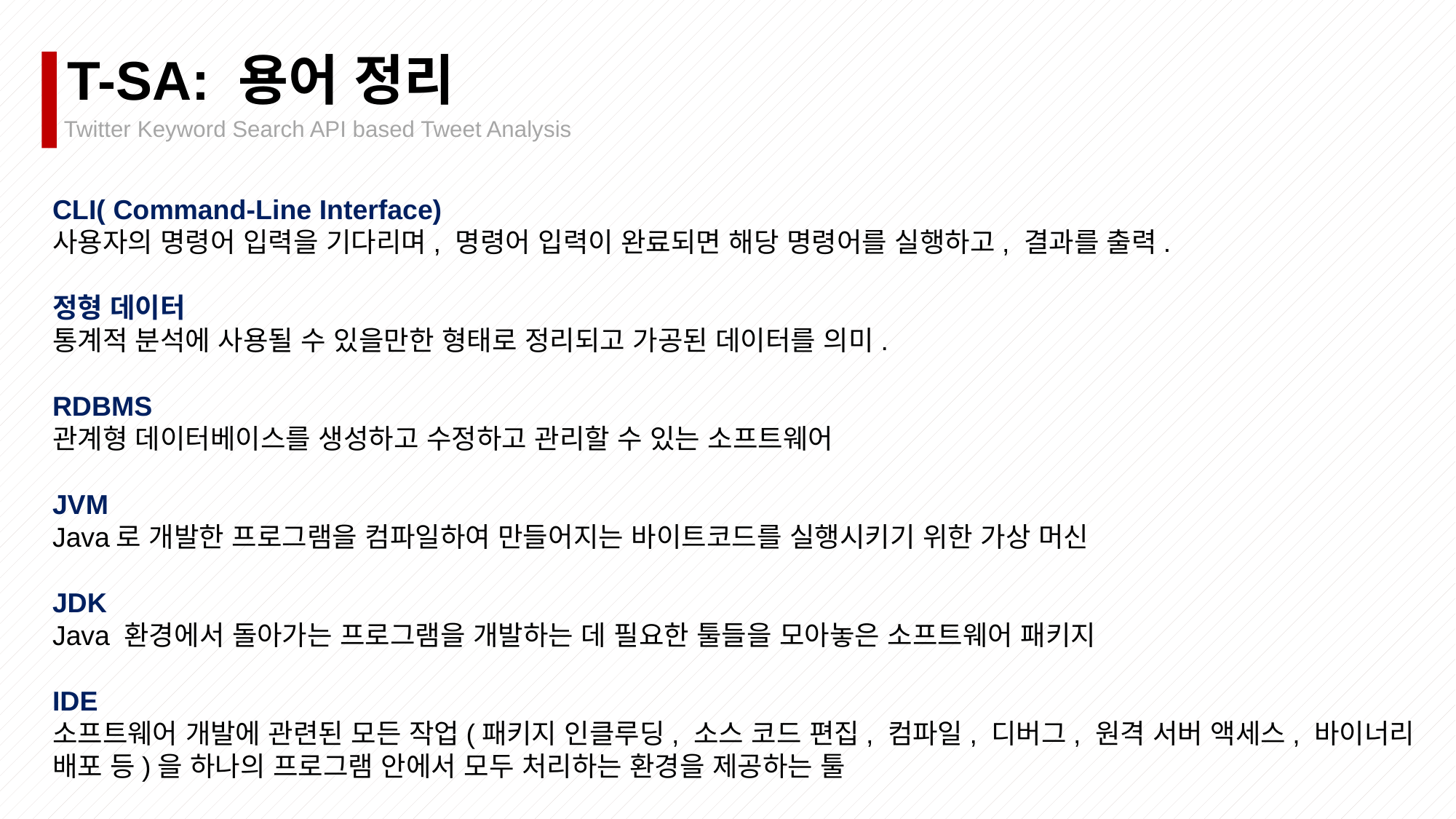

T-SA: 용어 정리

Twitter Keyword Search API based Tweet Analysis
CLI( Command-Line Interface)
사용자의 명령어 입력을 기다리며, 명령어 입력이 완료되면 해당 명령어를 실행하고, 결과를 출력.

정형 데이터
통계적 분석에 사용될 수 있을만한 형태로 정리되고 가공된 데이터를 의미.

RDBMS
관계형 데이터베이스를 생성하고 수정하고 관리할 수 있는 소프트웨어
JVM
Java로 개발한 프로그램을 컴파일하여 만들어지는 바이트코드를 실행시키기 위한 가상 머신

JDK
Java 환경에서 돌아가는 프로그램을 개발하는 데 필요한 툴들을 모아놓은 소프트웨어 패키지

IDE
소프트웨어 개발에 관련된 모든 작업(패키지 인클루딩, 소스 코드 편집, 컴파일, 디버그, 원격 서버 액세스, 바이너리 배포 등)을 하나의 프로그램 안에서 모두 처리하는 환경을 제공하는 툴